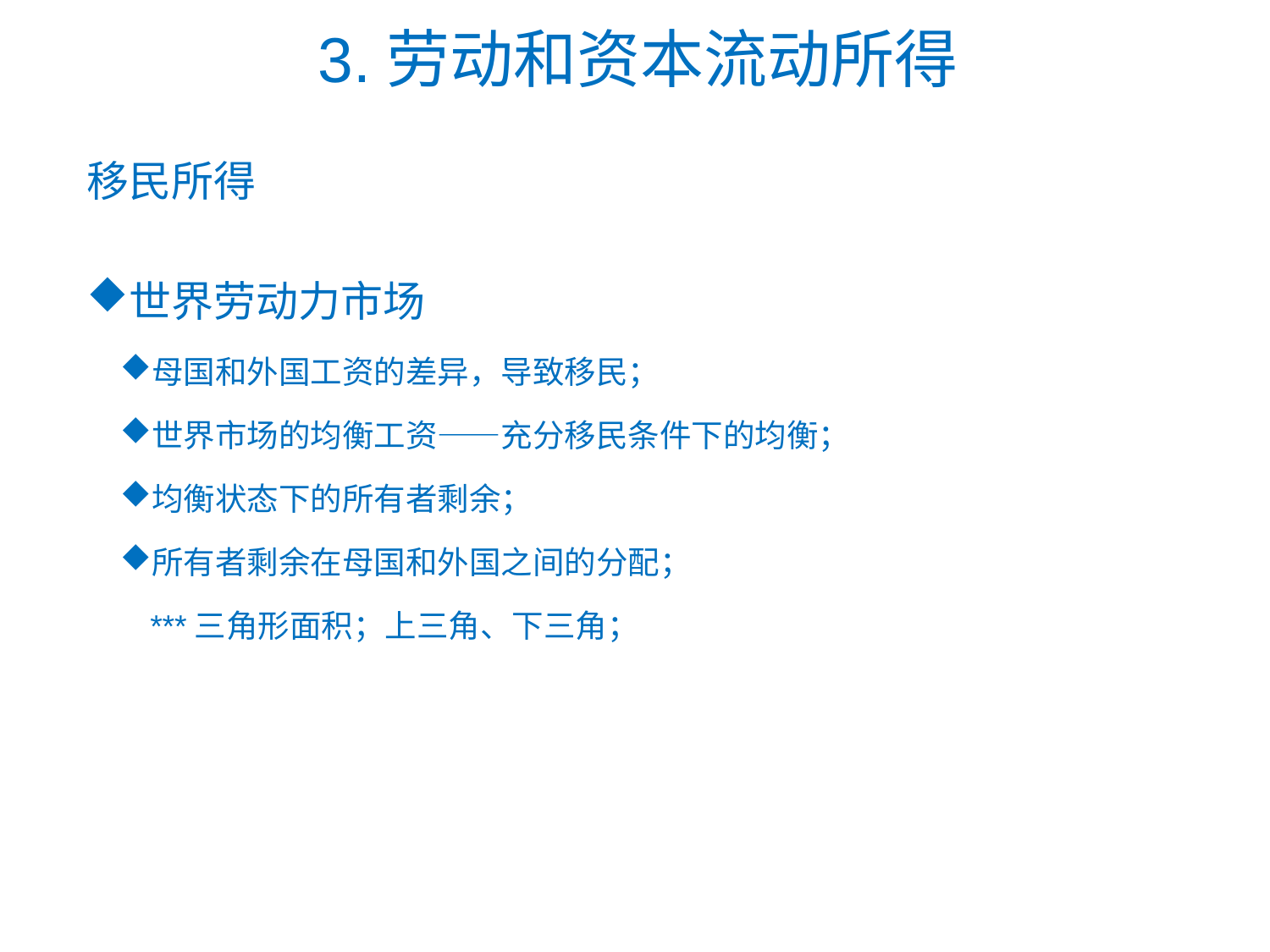

# 3.劳动和资本流动所得
移民所得
世界劳动力市场
母国和外国工资的差异，导致移民；
世界市场的均衡工资——充分移民条件下的均衡；
均衡状态下的所有者剩余；
所有者剩余在母国和外国之间的分配；
***三角形面积；上三角、下三角；